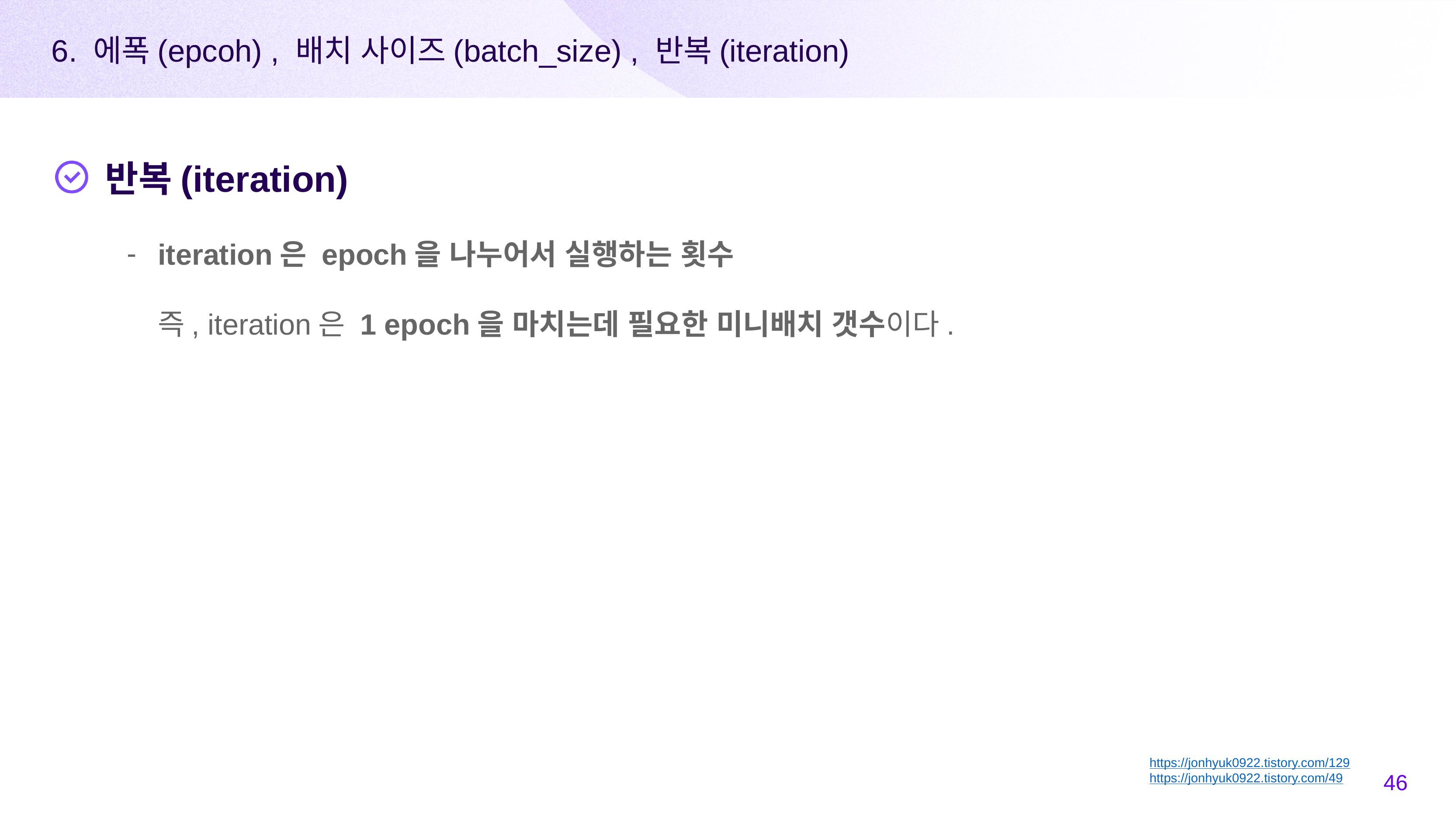

6. 에폭(epcoh) , 배치 사이즈(batch_size) , 반복(iteration)
반복(iteration)
iteration은 epoch을 나누어서 실행하는 횟수

즉, iteration은 1 epoch을 마치는데 필요한 미니배치 갯수이다.

https://jonhyuk0922.tistory.com/129
https://jonhyuk0922.tistory.com/49

46